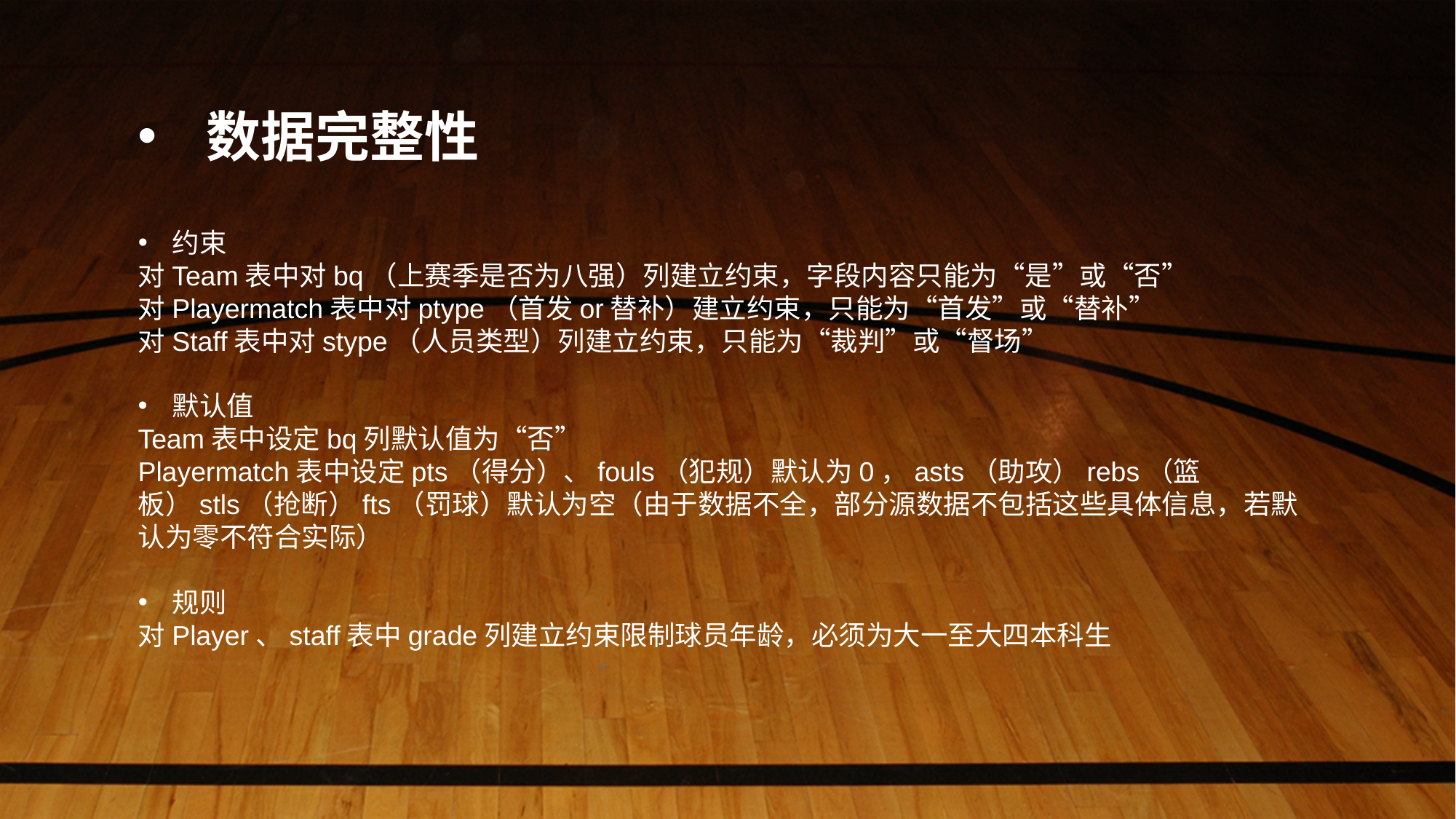

# 数据完整性
约束
对Team表中对bq（上赛季是否为八强）列建立约束，字段内容只能为“是”或“否”
对Playermatch表中对ptype（首发or替补）建立约束，只能为“首发”或“替补”
对Staff表中对stype（人员类型）列建立约束，只能为“裁判”或“督场”

默认值
Team表中设定bq列默认值为“否”
Playermatch表中设定pts（得分）、fouls（犯规）默认为0，asts（助攻）rebs（篮板）stls（抢断）fts（罚球）默认为空（由于数据不全，部分源数据不包括这些具体信息，若默认为零不符合实际）
规则
对Player、staff表中grade列建立约束限制球员年龄，必须为大一至大四本科生